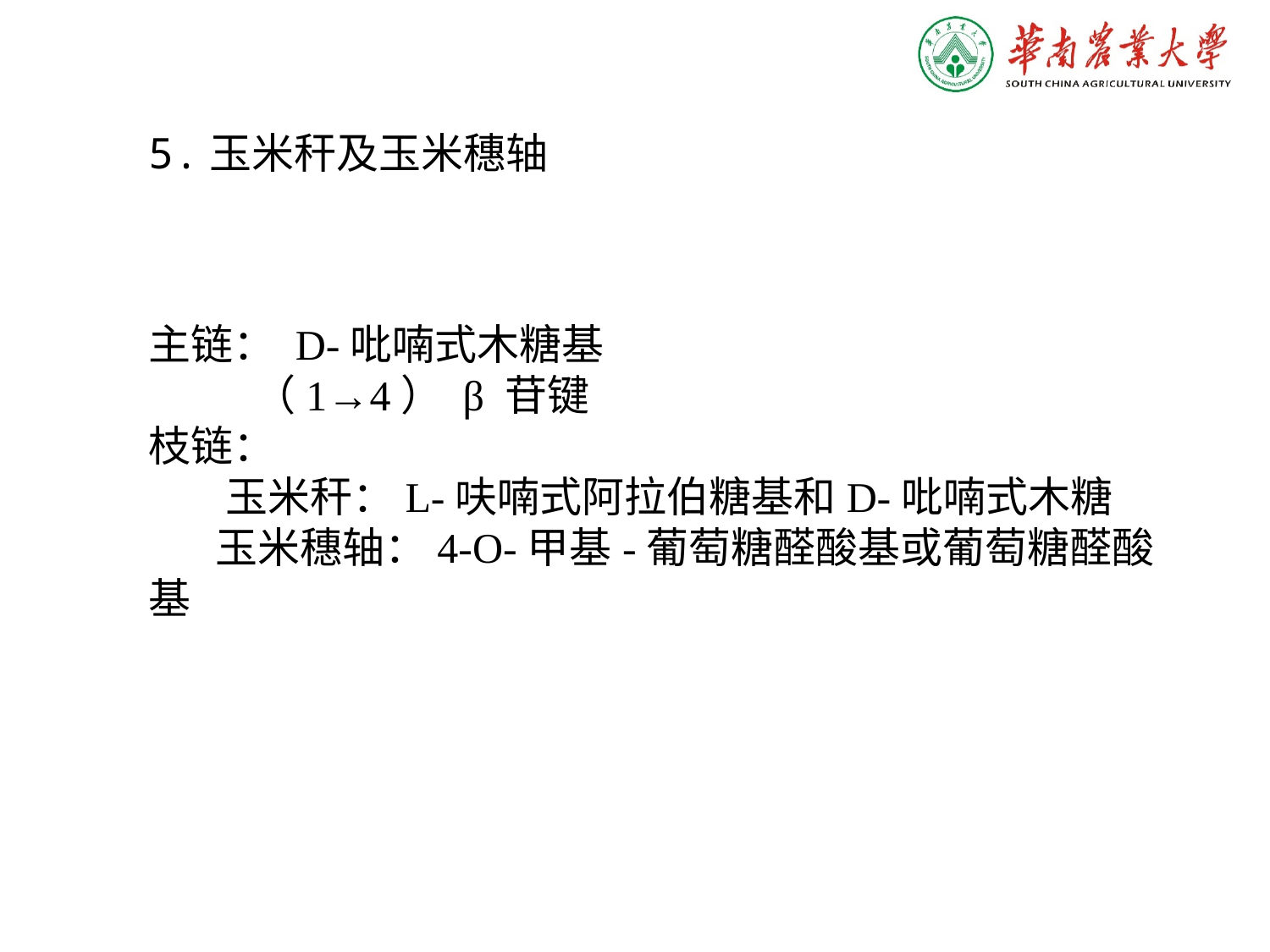

5.玉米秆及玉米穗轴
主链： D-吡喃式木糖基
           （1→4） β 苷键
枝链：
       玉米秆：L-呋喃式阿拉伯糖基和D-吡喃式木糖
       玉米穗轴：4-O-甲基-葡萄糖醛酸基或葡萄糖醛酸基